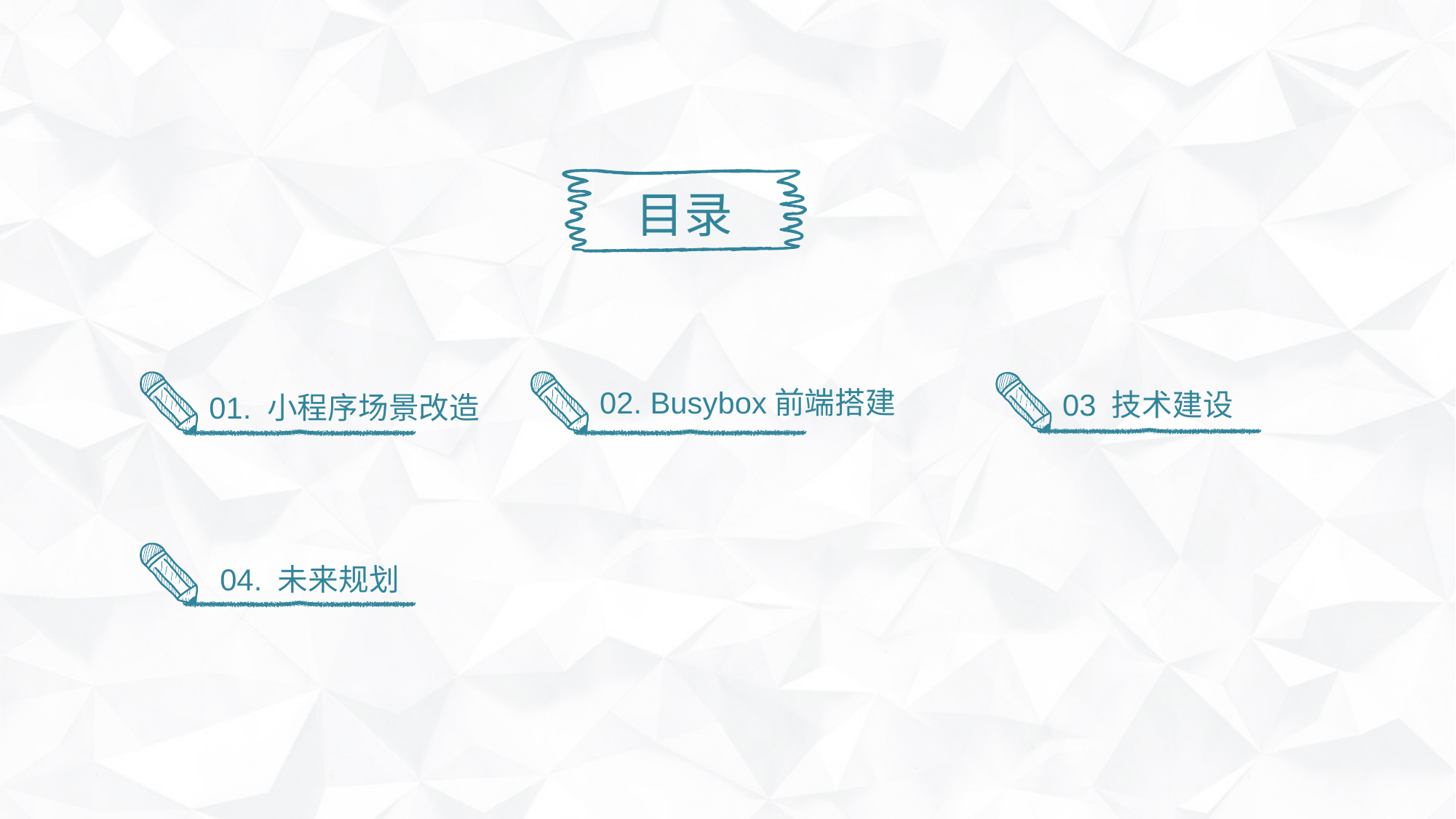

目录

02. Busybox前端搭建

01. 小程序场景改造

03 技术建设

04. 未来规划